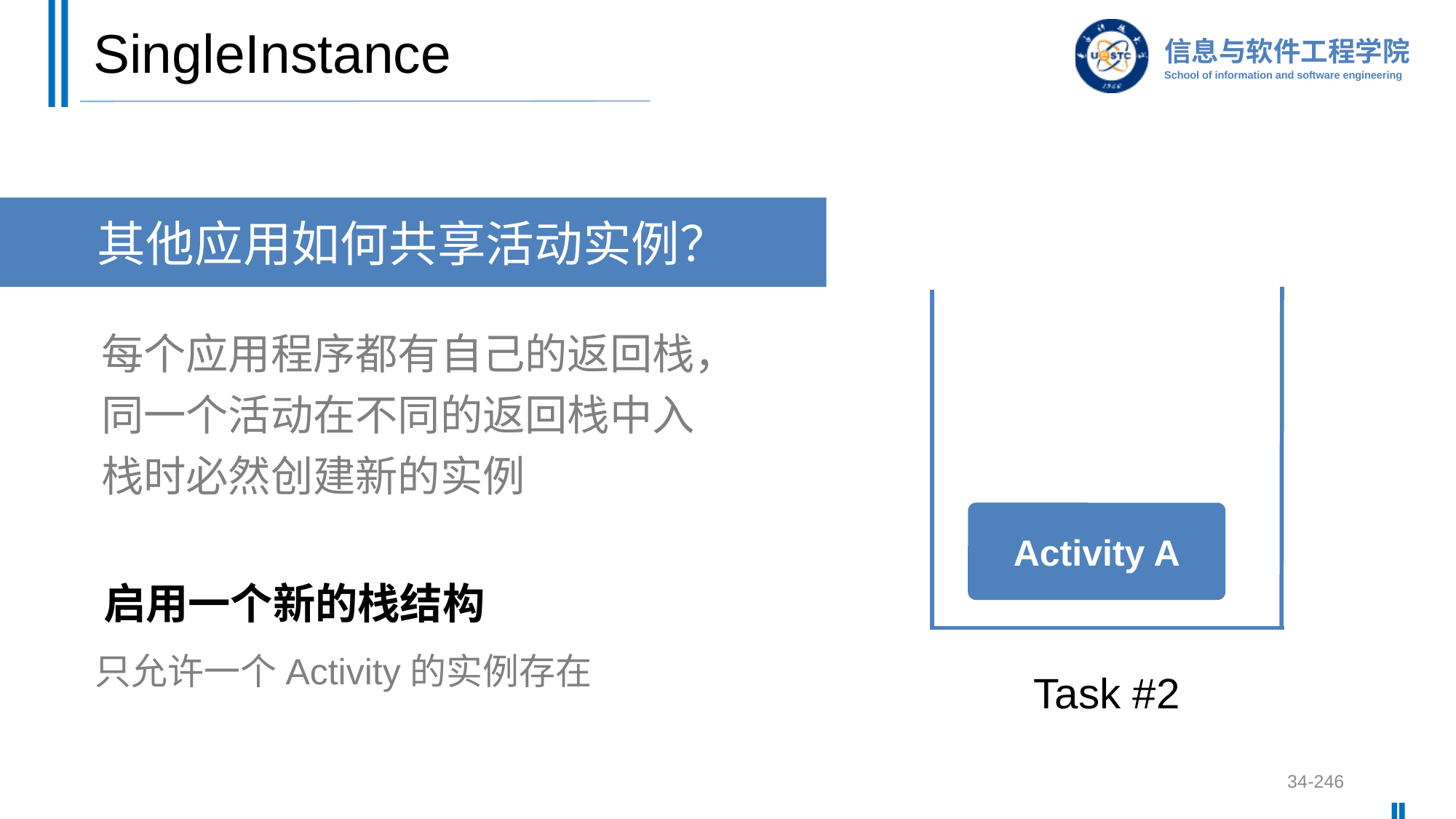

# SingleInstance
其他应用如何共享活动实例？
Activity A
Task #2
每个应用程序都有自己的返回栈，同一个活动在不同的返回栈中入栈时必然创建新的实例
启用一个新的栈结构
只允许一个Activity的实例存在
34-246